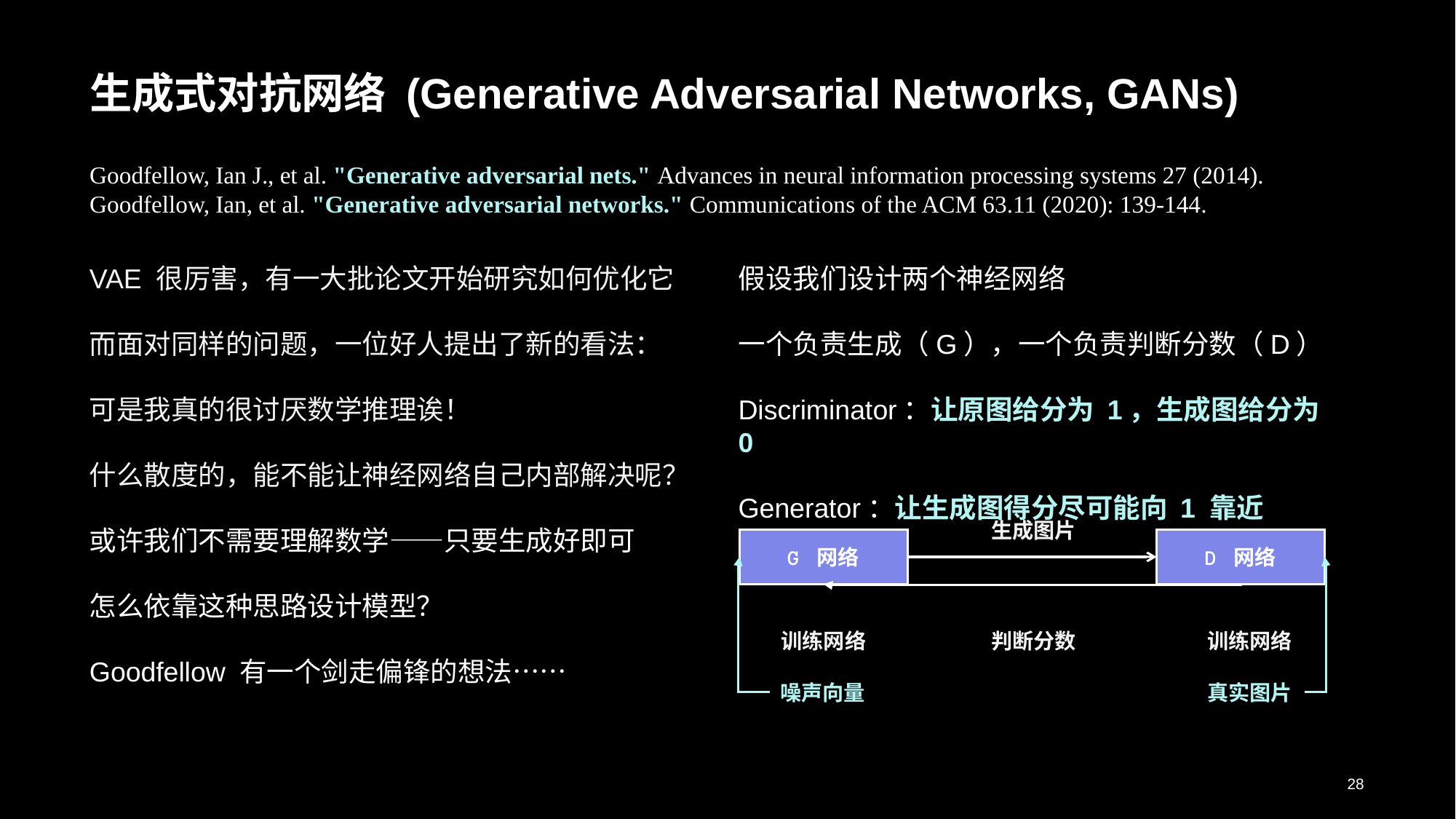

# 生成式对抗网络 (Generative Adversarial Networks, GANs)
Goodfellow, Ian J., et al. "Generative adversarial nets." Advances in neural information processing systems 27 (2014).
Goodfellow, Ian, et al. "Generative adversarial networks." Communications of the ACM 63.11 (2020): 139-144.
VAE 很厉害，有一大批论文开始研究如何优化它

而面对同样的问题，一位好人提出了新的看法：

可是我真的很讨厌数学推理诶！

什么散度的，能不能让神经网络自己内部解决呢？

或许我们不需要理解数学——只要生成好即可

怎么依靠这种思路设计模型？

Goodfellow 有一个剑走偏锋的想法……
假设我们设计两个神经网络

一个负责生成（G），一个负责判断分数（D）

Discriminator：让原图给分为 1，生成图给分为 0

Generator：让生成图得分尽可能向 1 靠近
生成图片
G 网络
D 网络
训练网络
判断分数
训练网络
噪声向量
真实图片
28